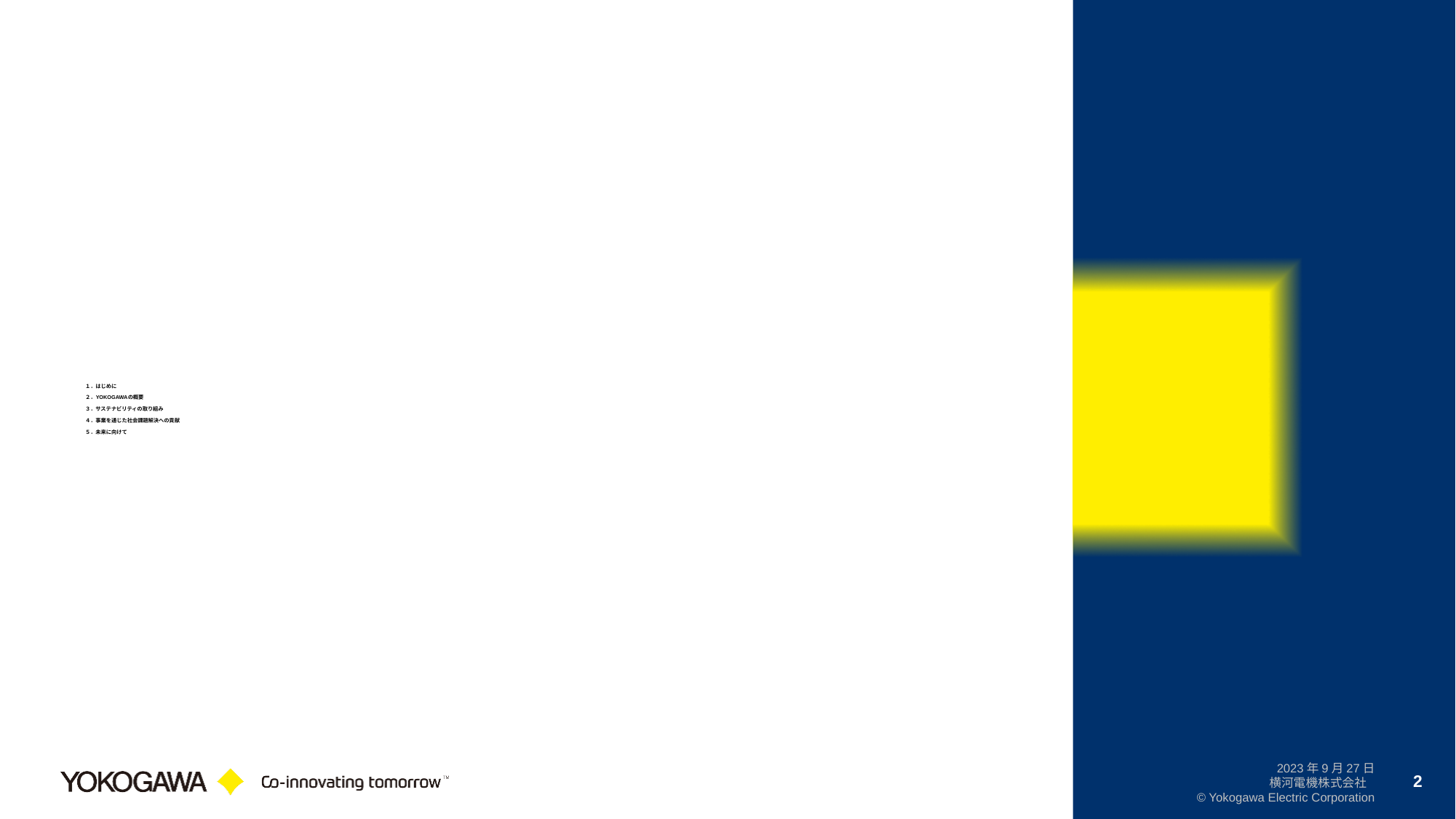

# １．はじめに ２．YOKOGAWAの概要 ３．サステナビリティの取り組み ４．事業を通じた社会課題解決への貢献 ５．未来に向けて
2